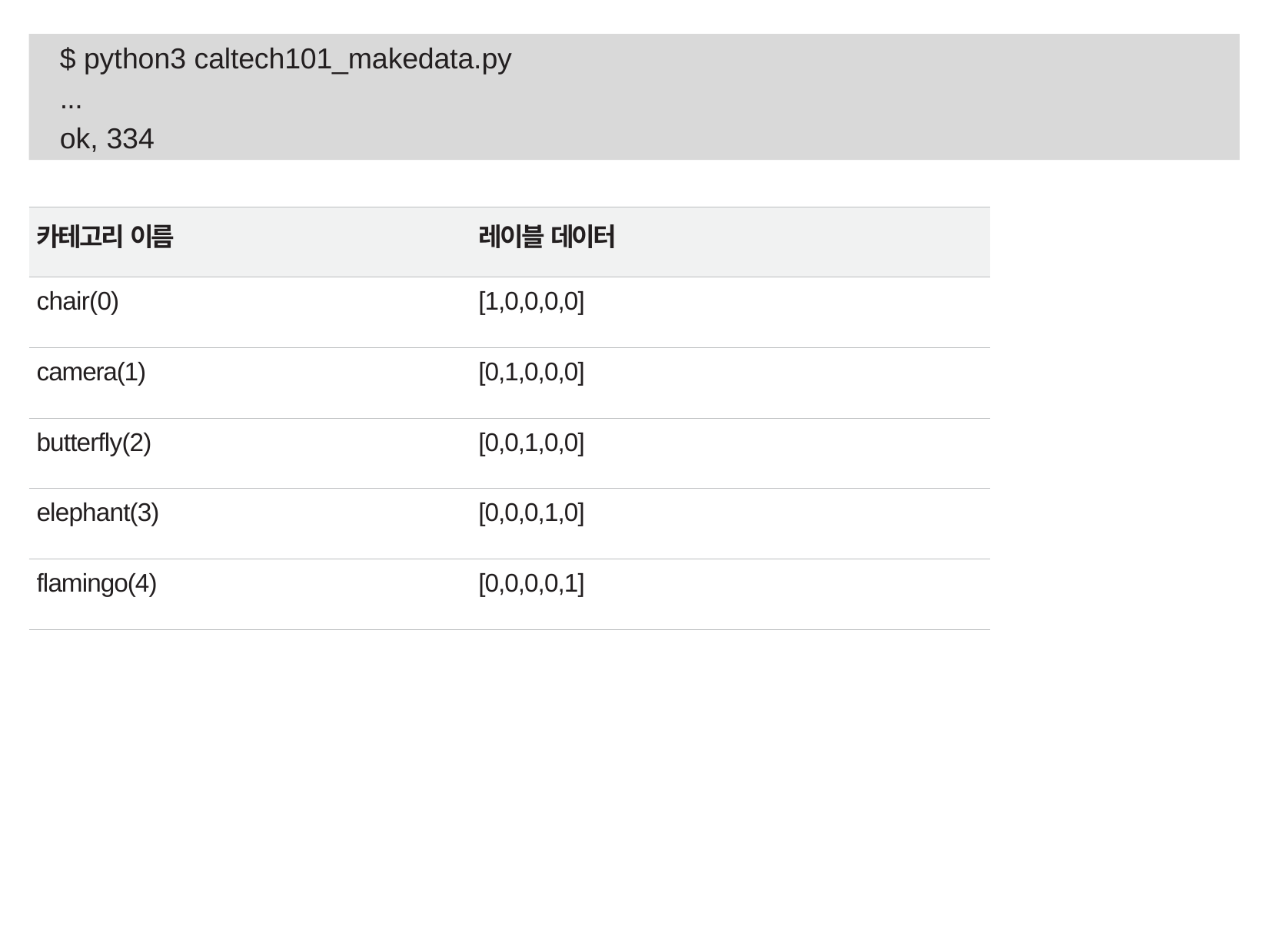

$ python3 caltech101_makedata.py
...
ok, 334
| 카테고리 이름 | 레이블 데이터 |
| --- | --- |
| chair(0) | [1,0,0,0,0] |
| camera(1) | [0,1,0,0,0] |
| butterfly(2) | [0,0,1,0,0] |
| elephant(3) | [0,0,0,1,0] |
| flamingo(4) | [0,0,0,0,1] |